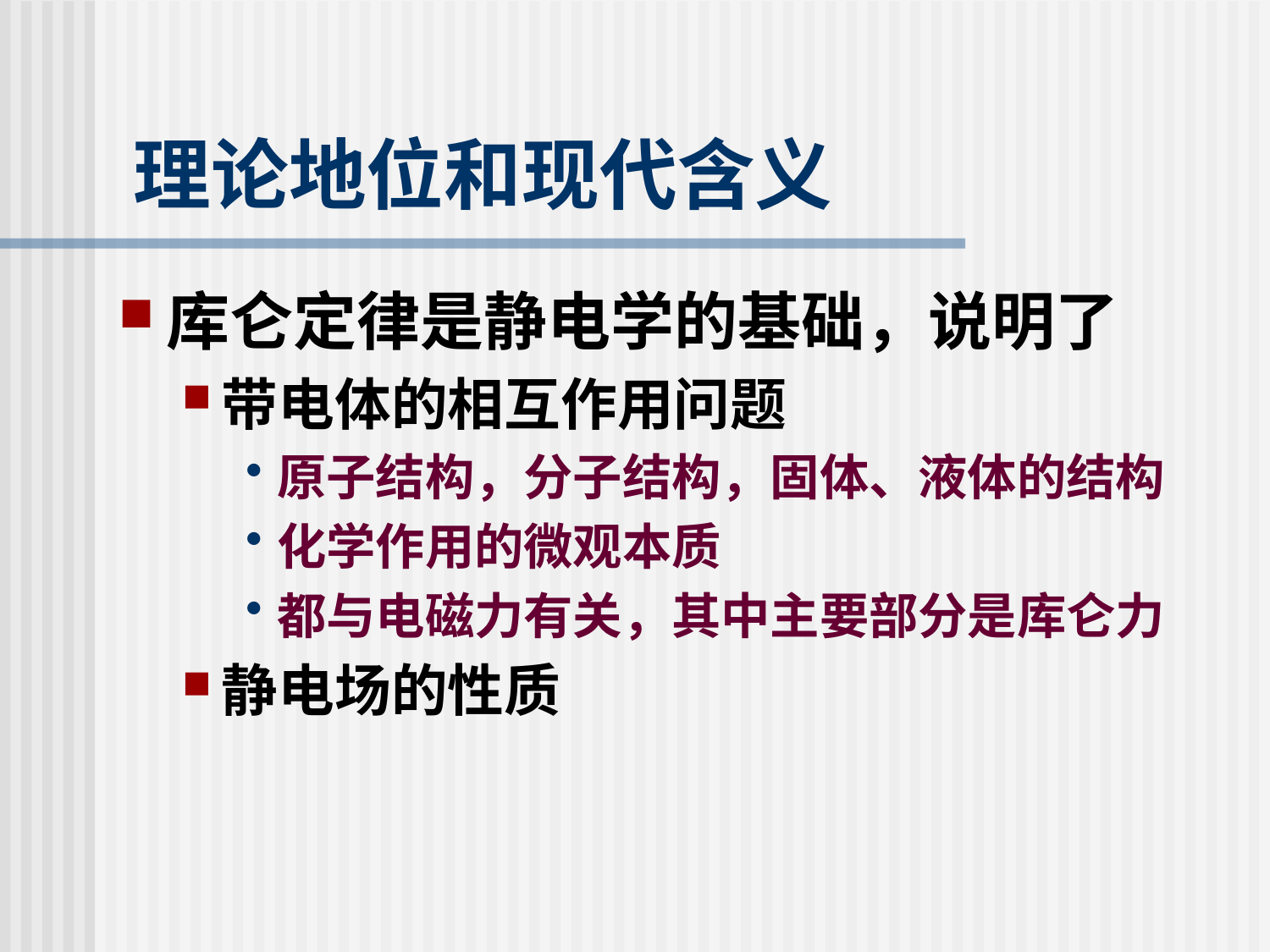

# 理论地位和现代含义
库仑定律是静电学的基础，说明了
带电体的相互作用问题
原子结构，分子结构，固体、液体的结构
化学作用的微观本质
都与电磁力有关，其中主要部分是库仑力
静电场的性质